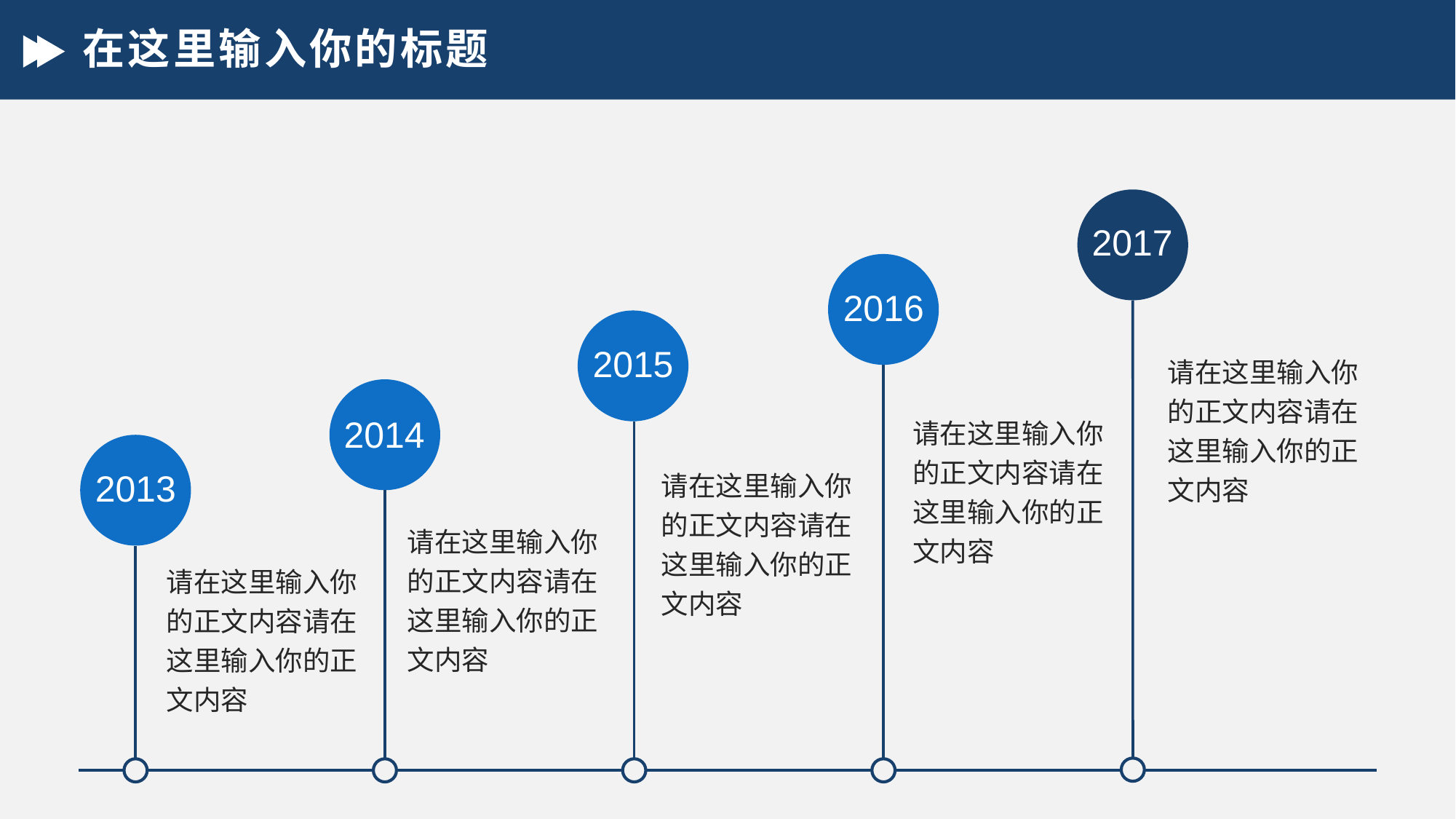

# 在这里输入你的标题
2017
2016
2015
请在这里输入你的正文内容请在这里输入你的正文内容
请在这里输入你的正文内容请在这里输入你的正文内容
2014
请在这里输入你的正文内容请在这里输入你的正文内容
2013
请在这里输入你的正文内容请在这里输入你的正文内容
请在这里输入你的正文内容请在这里输入你的正文内容